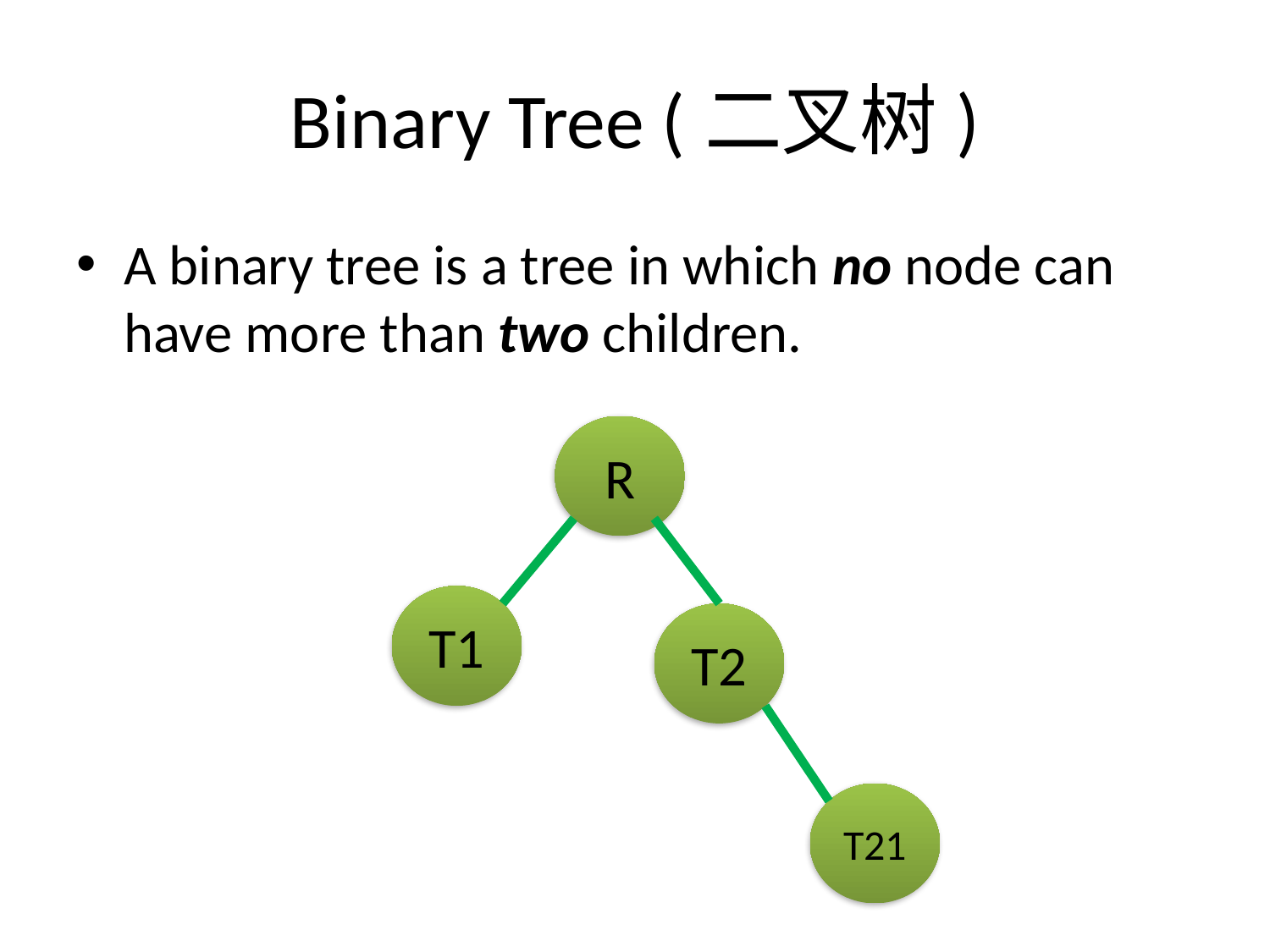

# Binary Tree (二叉树)
A binary tree is a tree in which no node can have more than two children.
R
T1
T2
T21